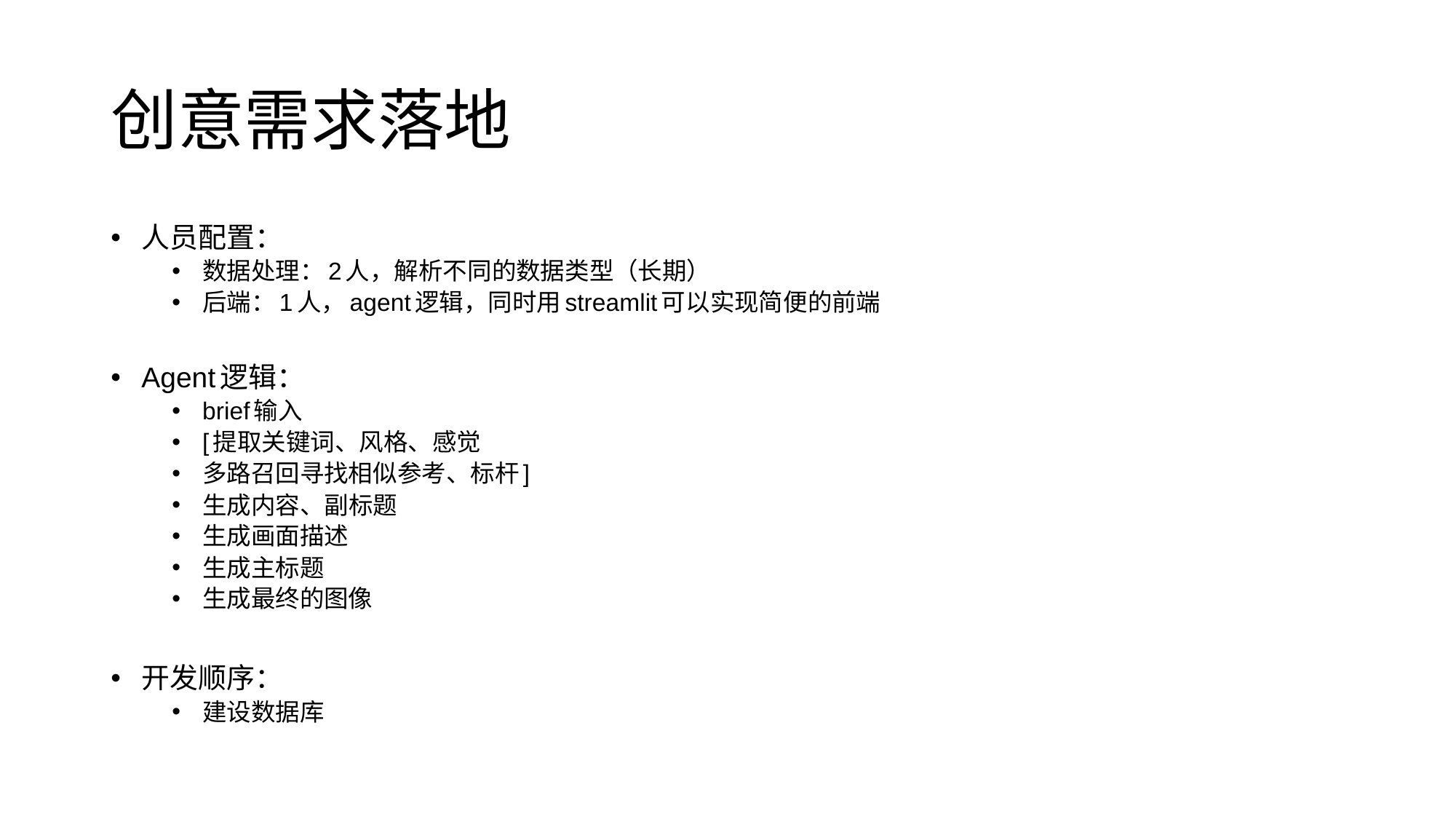

# 创意需求落地
人员配置：
数据处理：2人，解析不同的数据类型（长期）
后端：1人，agent逻辑，同时用streamlit可以实现简便的前端

Agent逻辑：
brief输入
[提取关键词、风格、感觉
多路召回寻找相似参考、标杆]
生成内容、副标题
生成画面描述
生成主标题
生成最终的图像

开发顺序：
建设数据库